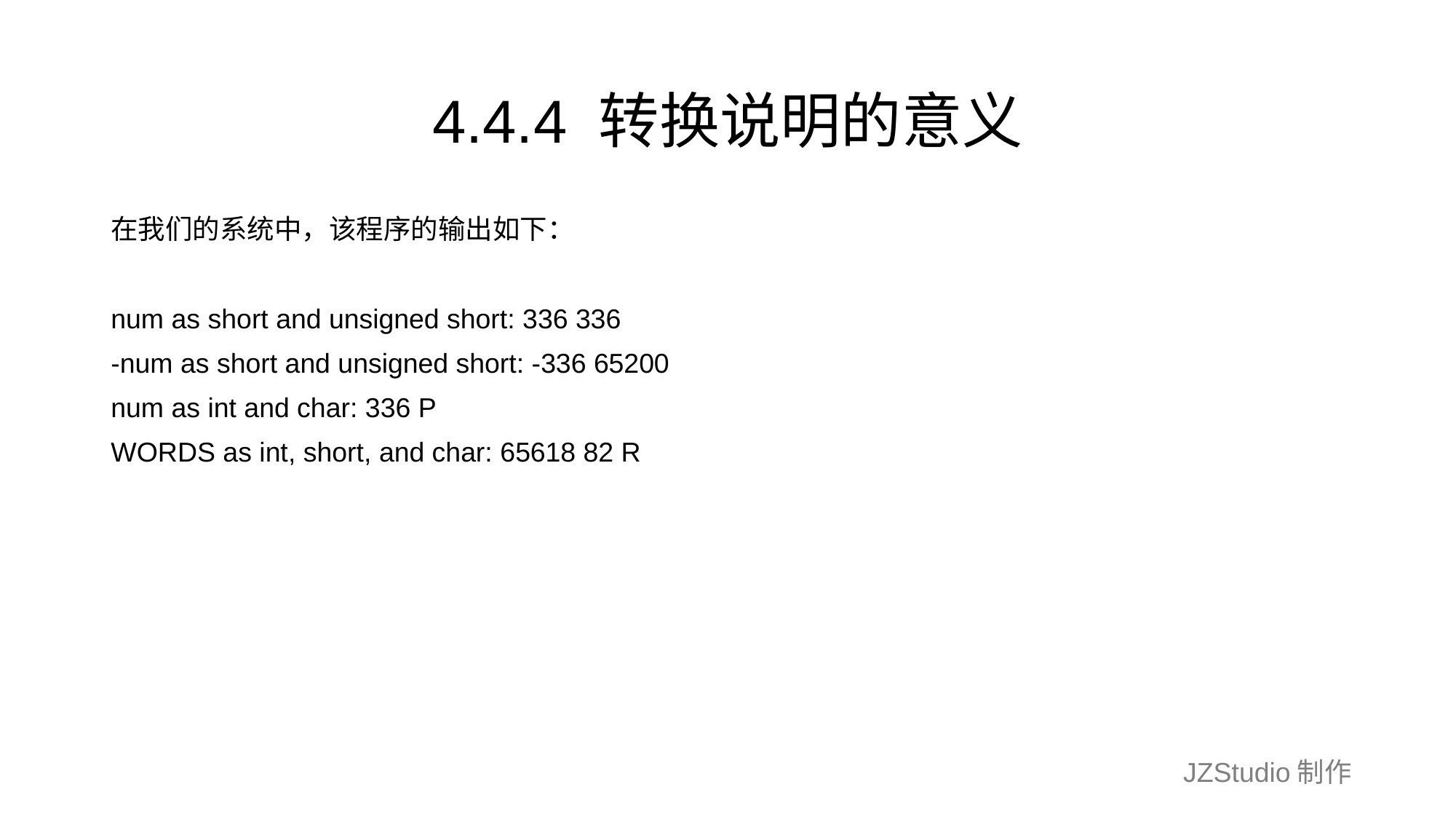

# 4.4.4 转换说明的意义
在我们的系统中，该程序的输出如下：

num as short and unsigned short: 336 336
-num as short and unsigned short: -336 65200
num as int and char: 336 P
WORDS as int, short, and char: 65618 82 R